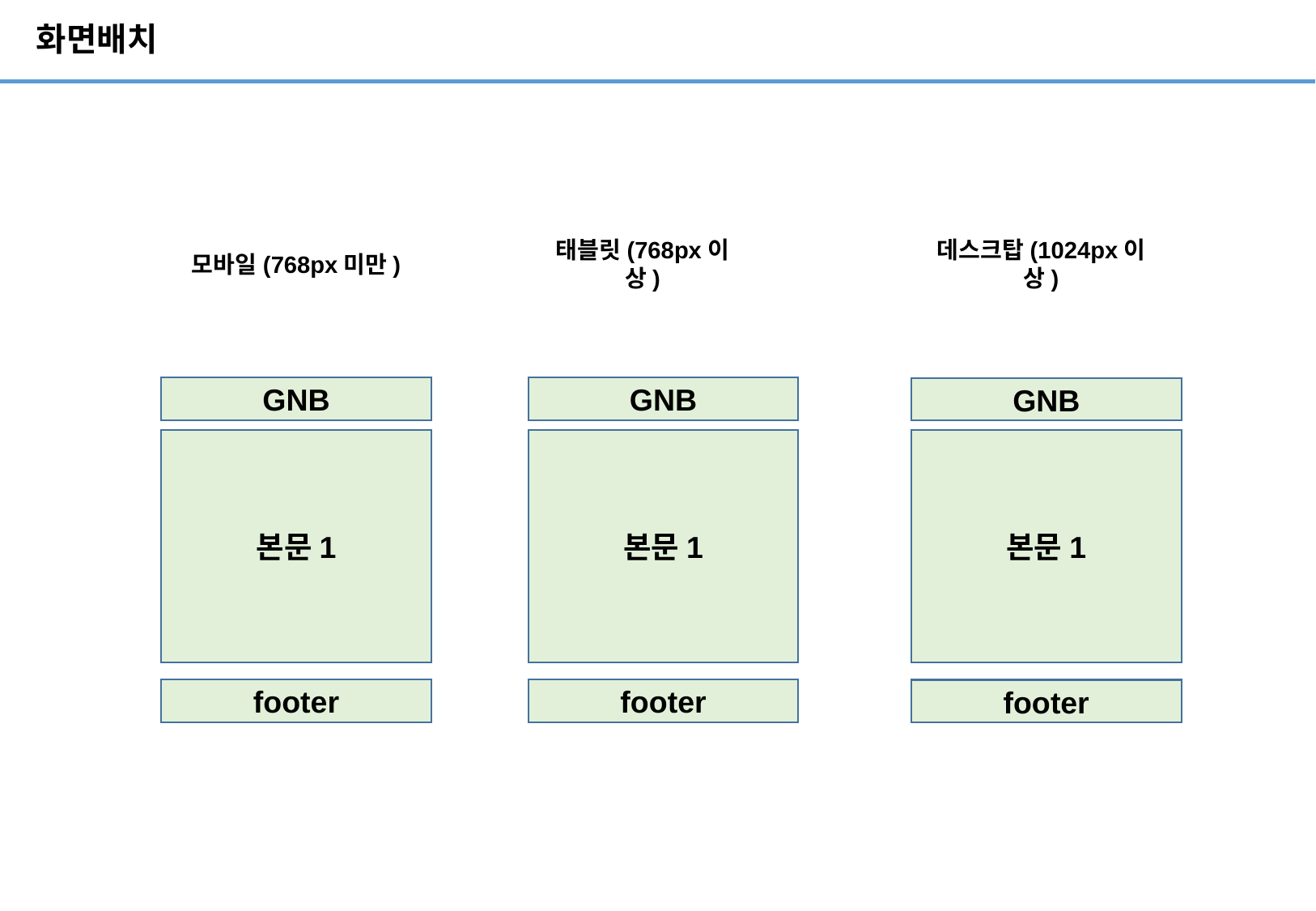

# 화면배치

모바일(768px미만)
태블릿(768px이상)
데스크탑(1024px이상)
GNB
GNB
GNB
본문1
본문1
본문1
footer
footer
footer